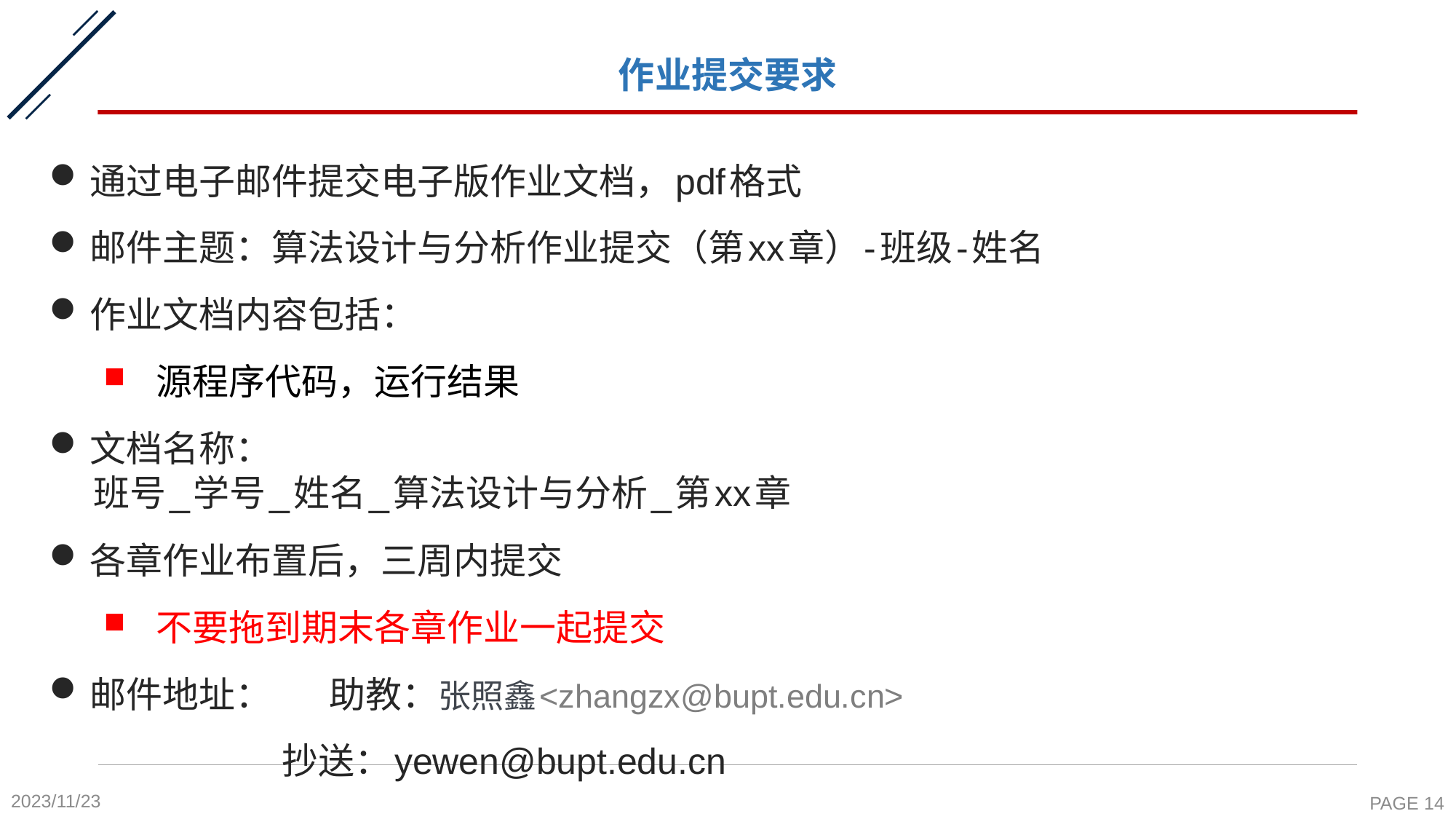

# 作业提交要求
通过电子邮件提交电子版作业文档，pdf格式
邮件主题：算法设计与分析作业提交（第xx章）-班级-姓名
作业文档内容包括：
 源程序代码，运行结果
文档名称：
     班号_学号_姓名_算法设计与分析_第xx章
各章作业布置后，三周内提交
 不要拖到期末各章作业一起提交
邮件地址：       助教：张照鑫<zhangzx@bupt.edu.cn>
                            抄送：yewen@bupt.edu.cn

2023/11/23
PAGE 14